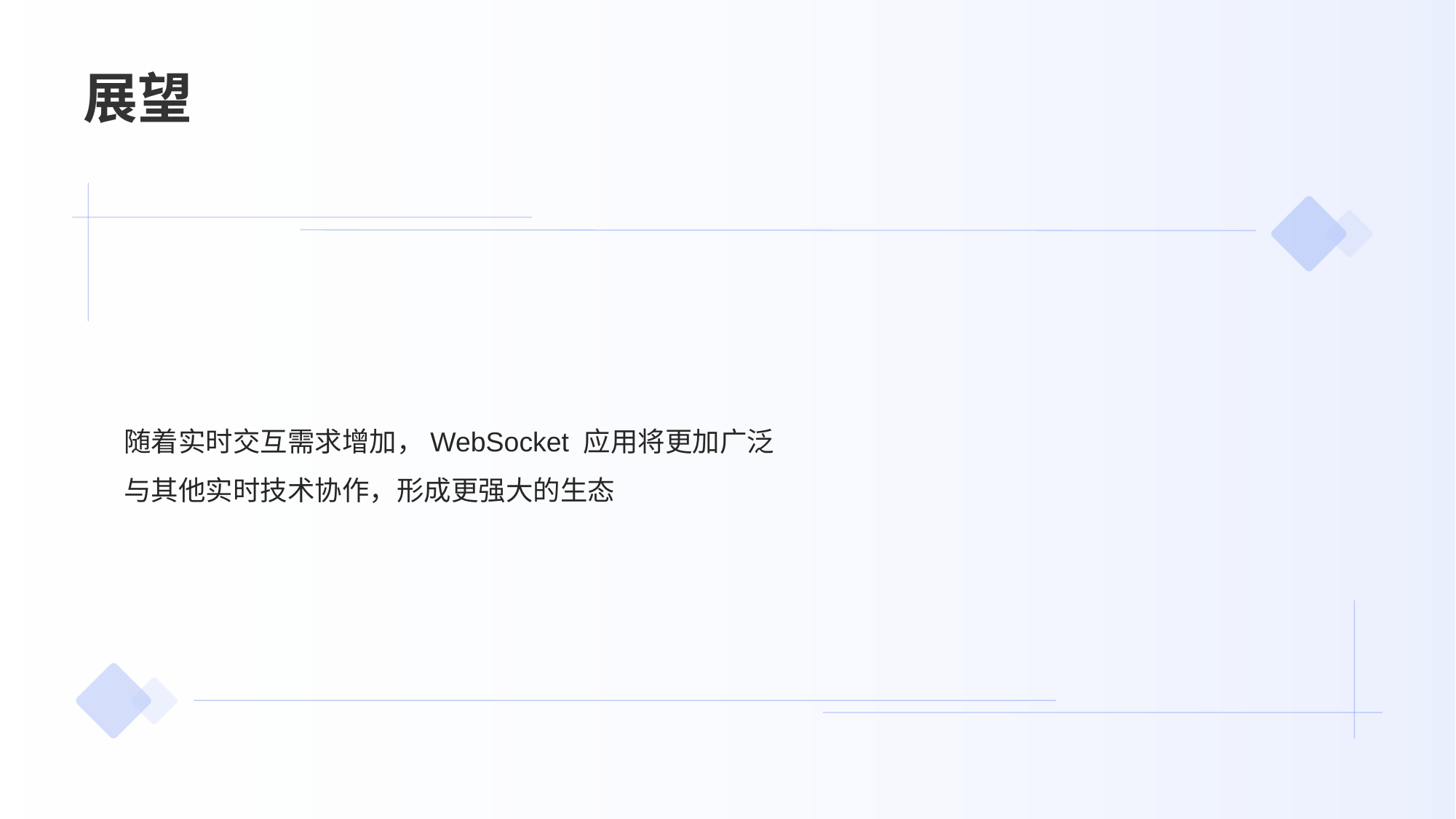

# 展望

随着实时交互需求增加，WebSocket 应用将更加广泛
与其他实时技术协作，形成更强大的生态